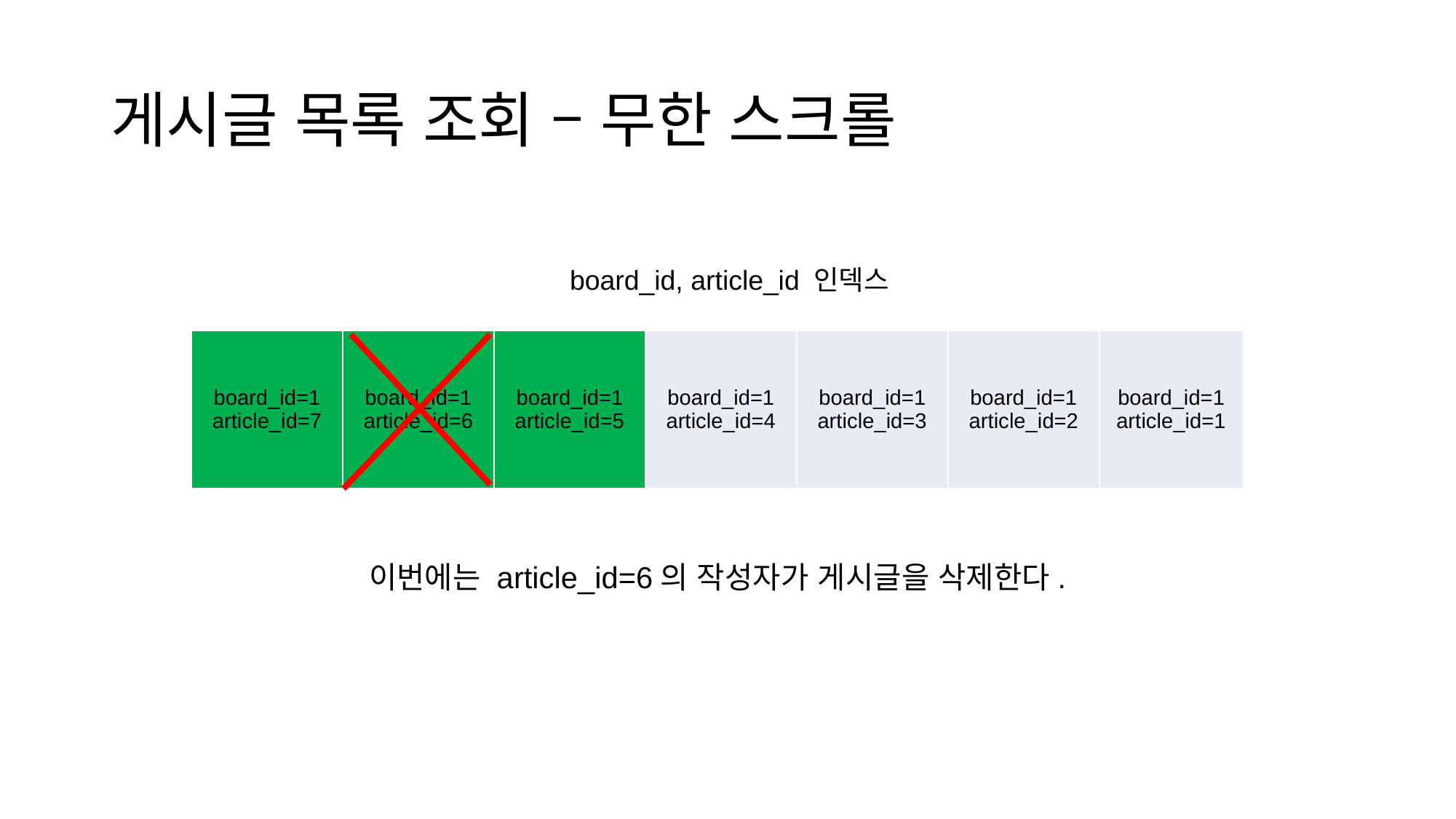

# 게시글 목록 조회 – 무한 스크롤
board_id, article_id 인덱스
| board\_id=1 article\_id=7 | board\_id=1 article\_id=6 | board\_id=1 article\_id=5 | board\_id=1 article\_id=4 | board\_id=1 article\_id=3 | board\_id=1 article\_id=2 | board\_id=1 article\_id=1 |
| --- | --- | --- | --- | --- | --- | --- |
이번에는 article_id=6의 작성자가 게시글을 삭제한다.